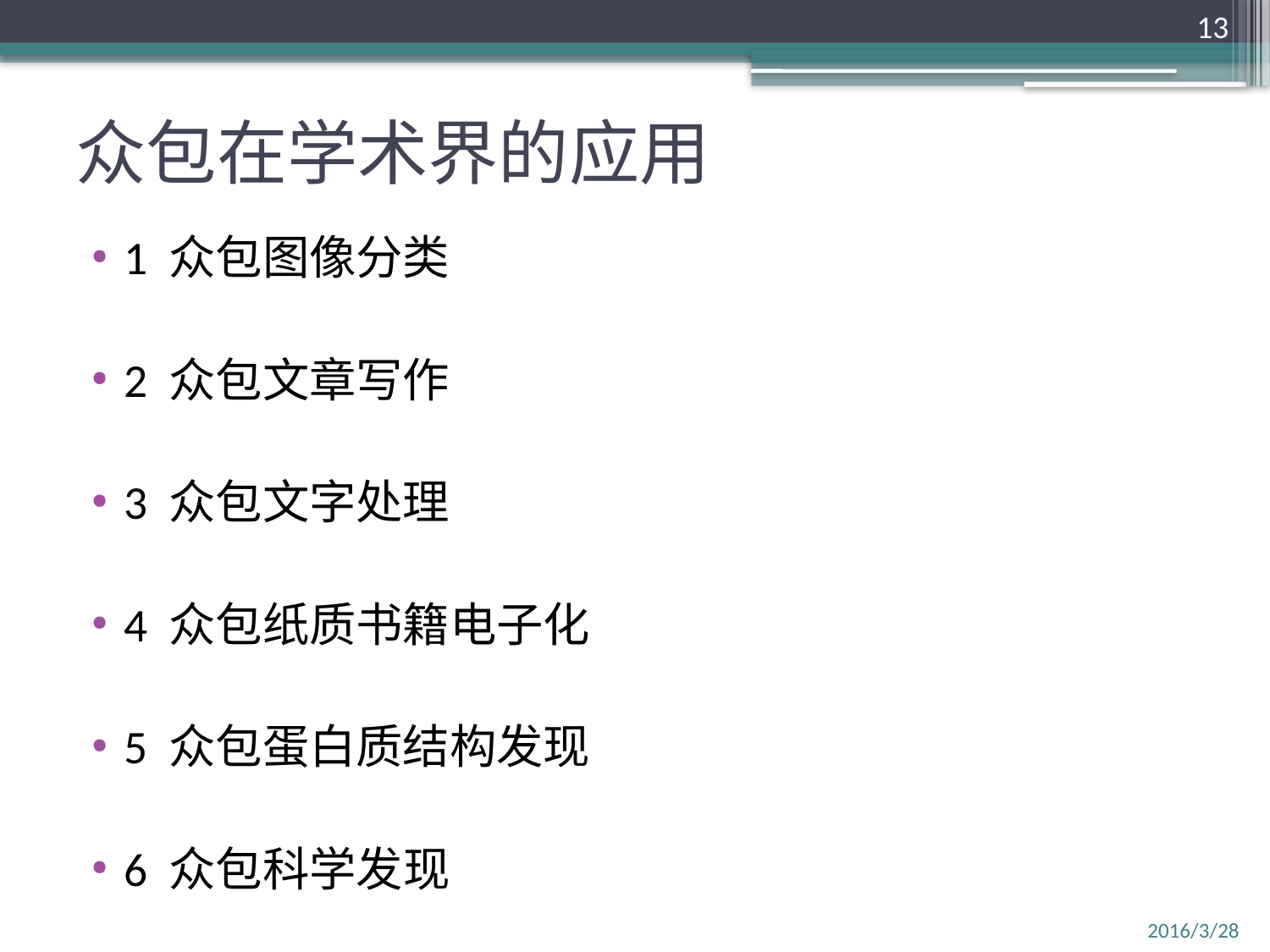

13
# 众包在学术界的应用
1 众包图像分类

2 众包文章写作

3 众包文字处理

4 众包纸质书籍电子化

5 众包蛋白质结构发现

6 众包科学发现
2016/3/28